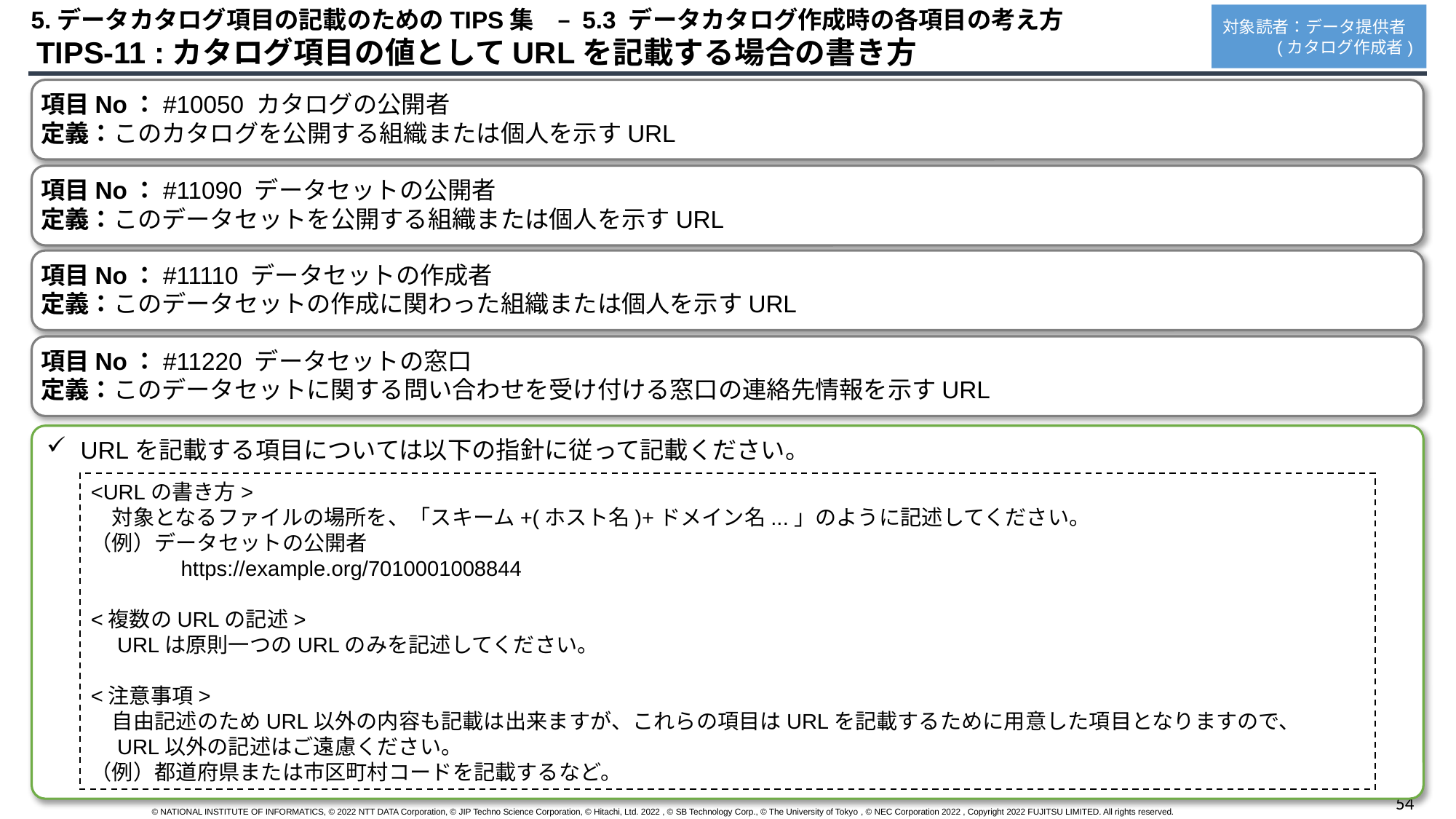

5.データカタログ項目の記載のためのTIPS集　– 5.3 データカタログ作成時の各項目の考え方
対象読者：データ提供者
           (カタログ作成者)
 TIPS-11 :カタログ項目の値としてURLを記載する場合の書き方
項目No：#10050 カタログの公開者
定義：このカタログを公開する組織または個人を示すURL
項目No：#11090 データセットの公開者
定義：このデータセットを公開する組織または個人を示すURL
項目No：#11110 データセットの作成者
定義：このデータセットの作成に関わった組織または個人を示すURL
項目No：#11220 データセットの窓口
定義：このデータセットに関する問い合わせを受け付ける窓口の連絡先情報を示すURL
URLを記載する項目については以下の指針に従って記載ください。
<URLの書き方>
　対象となるファイルの場所を、「スキーム+(ホスト名)+ドメイン名...」のように記述してください。
（例）データセットの公開者
　　　　https://example.org/7010001008844

<複数のURLの記述>
　URLは原則一つのURLのみを記述してください。

<注意事項>
　自由記述のためURL以外の内容も記載は出来ますが、これらの項目はURLを記載するために用意した項目となりますので、
　URL以外の記述はご遠慮ください。
（例）都道府県または市区町村コードを記載するなど。